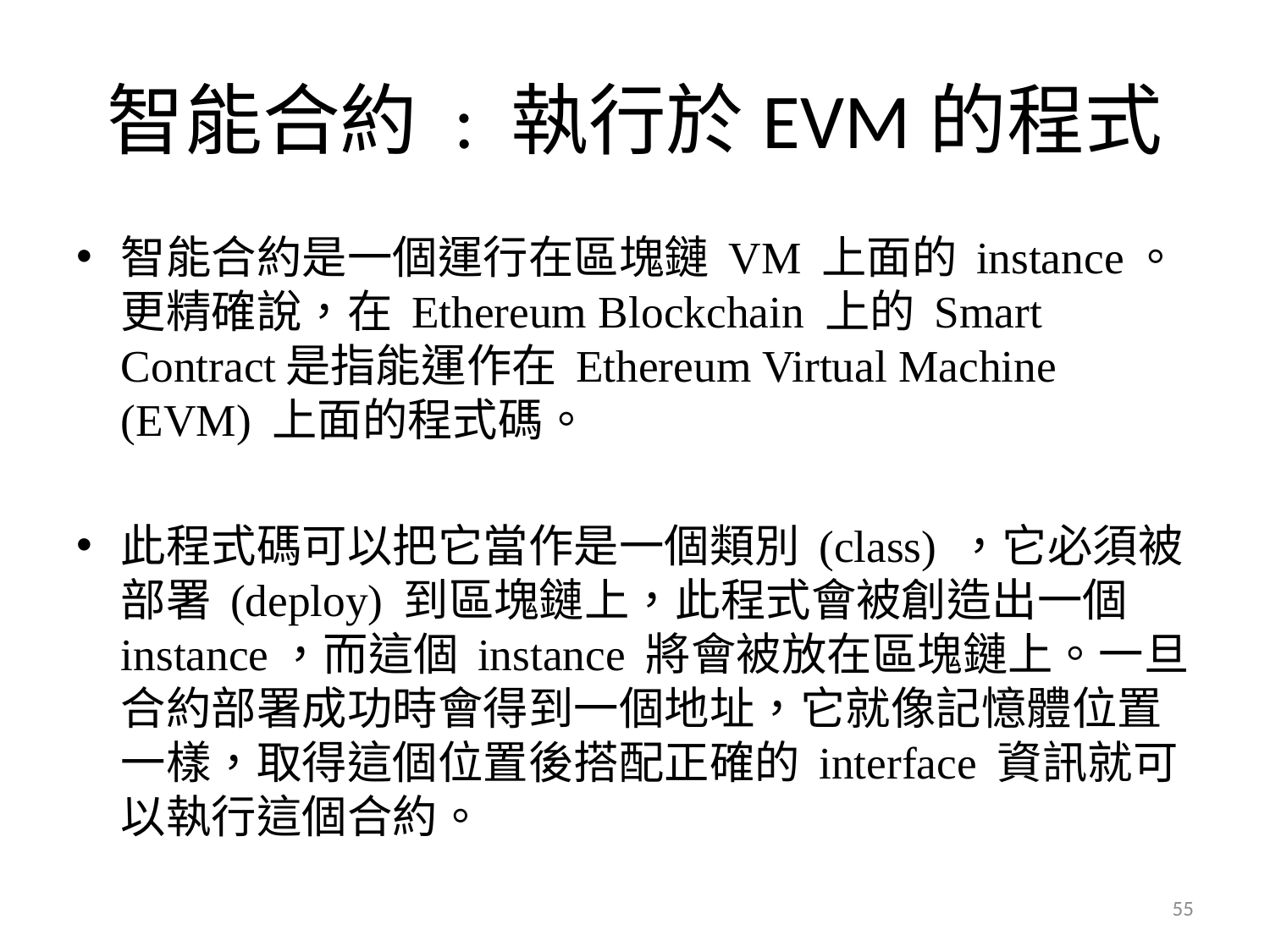

# 智能合約 : 執行於EVM的程式
智能合約是一個運行在區塊鏈 VM 上面的 instance。更精確說，在 Ethereum Blockchain 上的 Smart Contract是指能運作在 Ethereum Virtual Machine (EVM) 上面的程式碼。

此程式碼可以把它當作是一個類別 (class) ，它必須被部署 (deploy) 到區塊鏈上，此程式會被創造出一個 instance，而這個 instance 將會被放在區塊鏈上。一旦合約部署成功時會得到一個地址，它就像記憶體位置一樣，取得這個位置後搭配正確的 interface 資訊就可以執行這個合約。

55